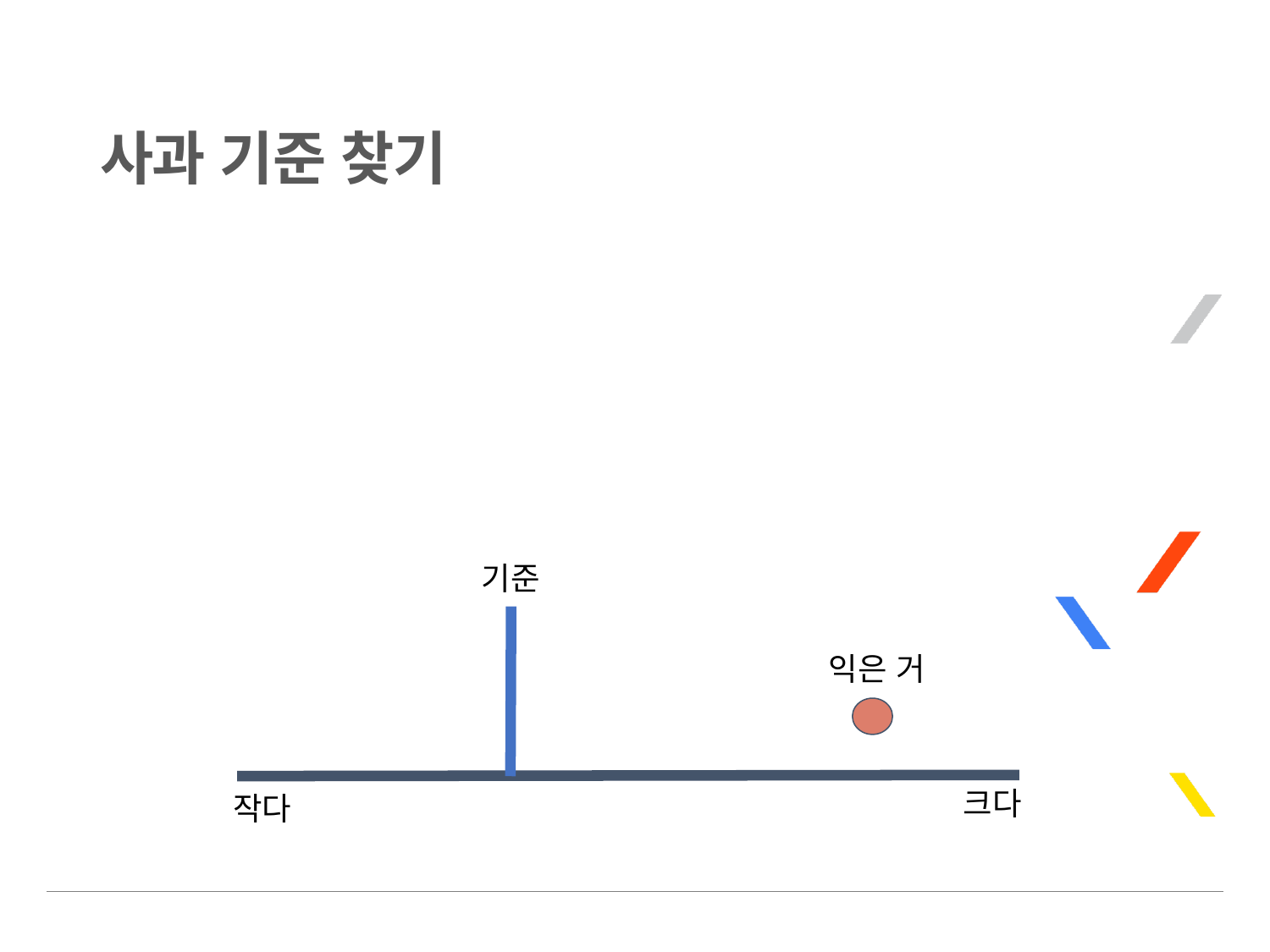

# 사과 기준 찾기
기준
익은 거

크다
작다